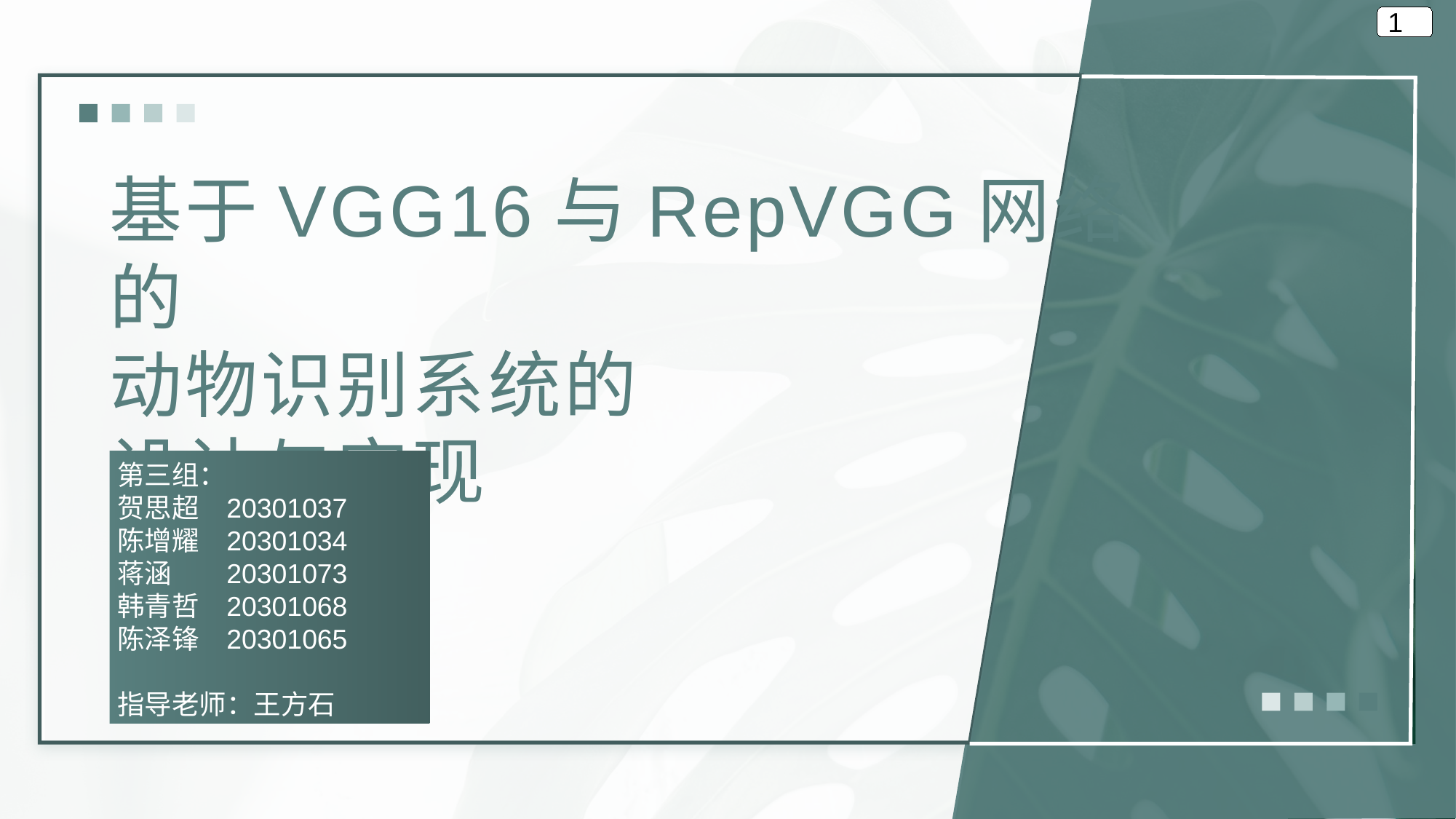

基于VGG16与RepVGG网络的
动物识别系统的
设计与实现

第三组：
贺思超 	20301037
陈增耀	20301034
蒋涵	20301073
韩青哲	20301068
陈泽锋	20301065

指导老师：王方石